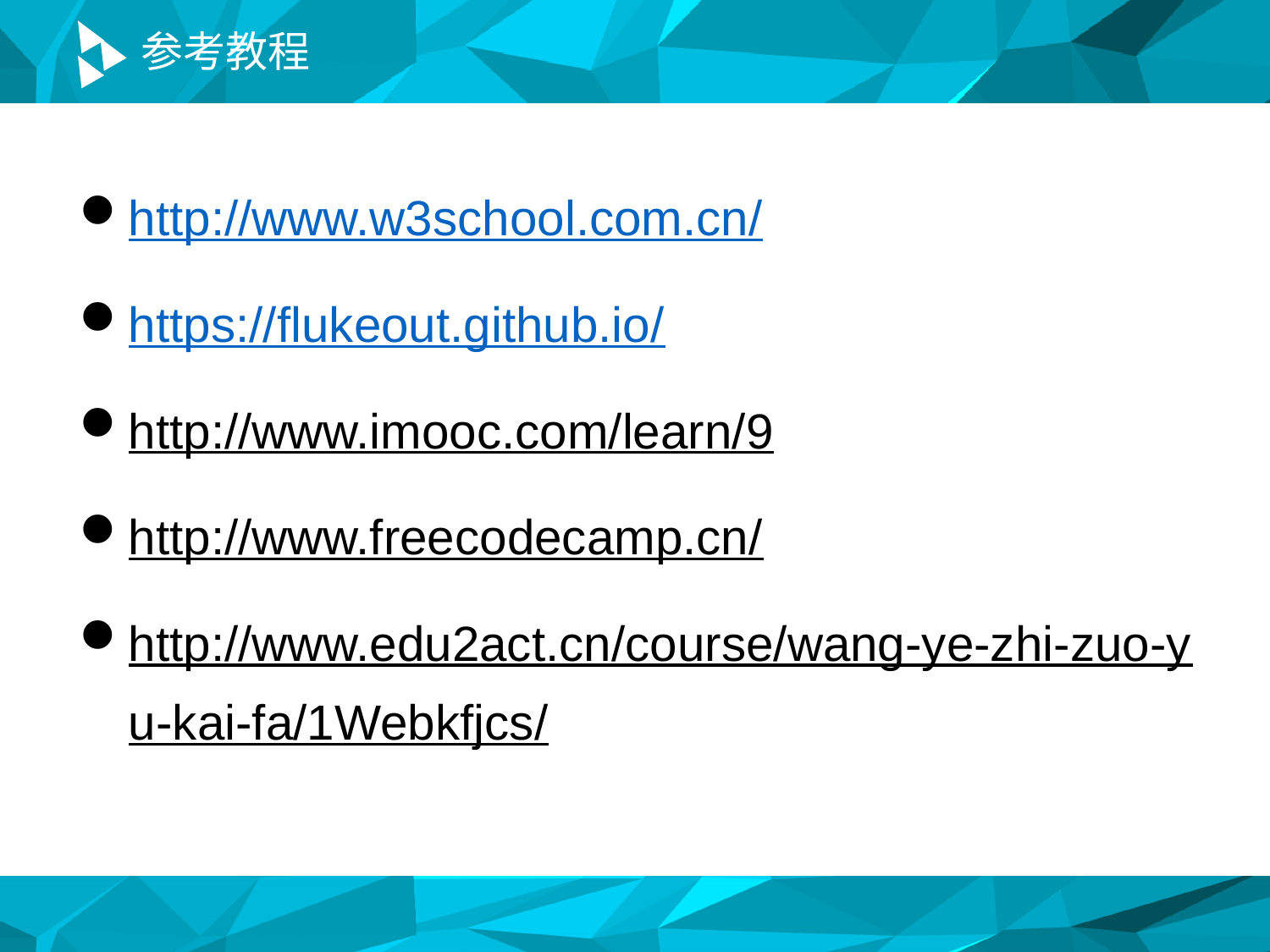

# 参考教程
http://www.w3school.com.cn/
https://flukeout.github.io/
http://www.imooc.com/learn/9
http://www.freecodecamp.cn/
http://www.edu2act.cn/course/wang-ye-zhi-zuo-yu-kai-fa/1Webkfjcs/